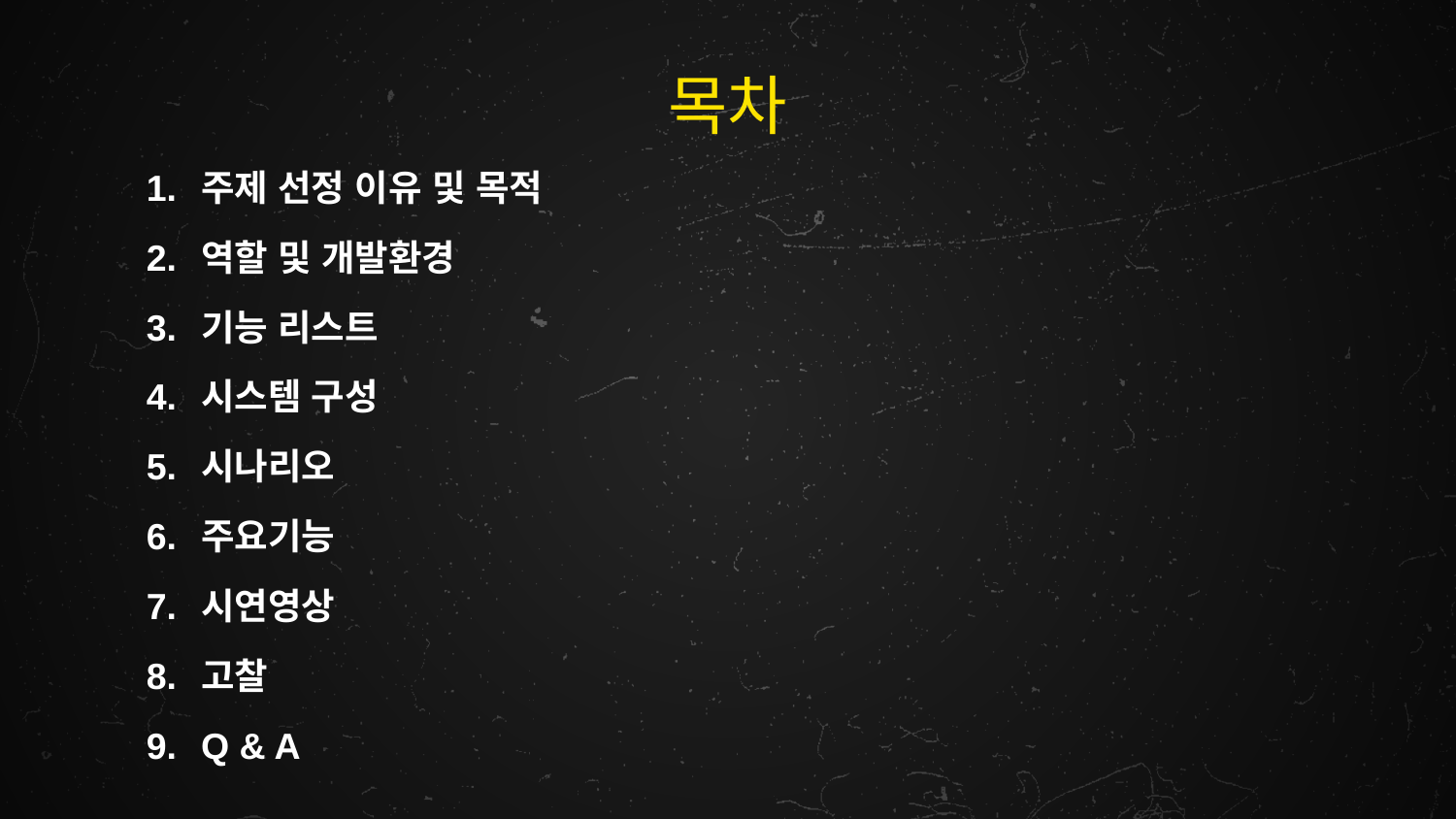

# 목차
주제 선정 이유 및 목적

역할 및 개발환경

기능 리스트

시스템 구성

시나리오

주요기능

시연영상

고찰

Q & A